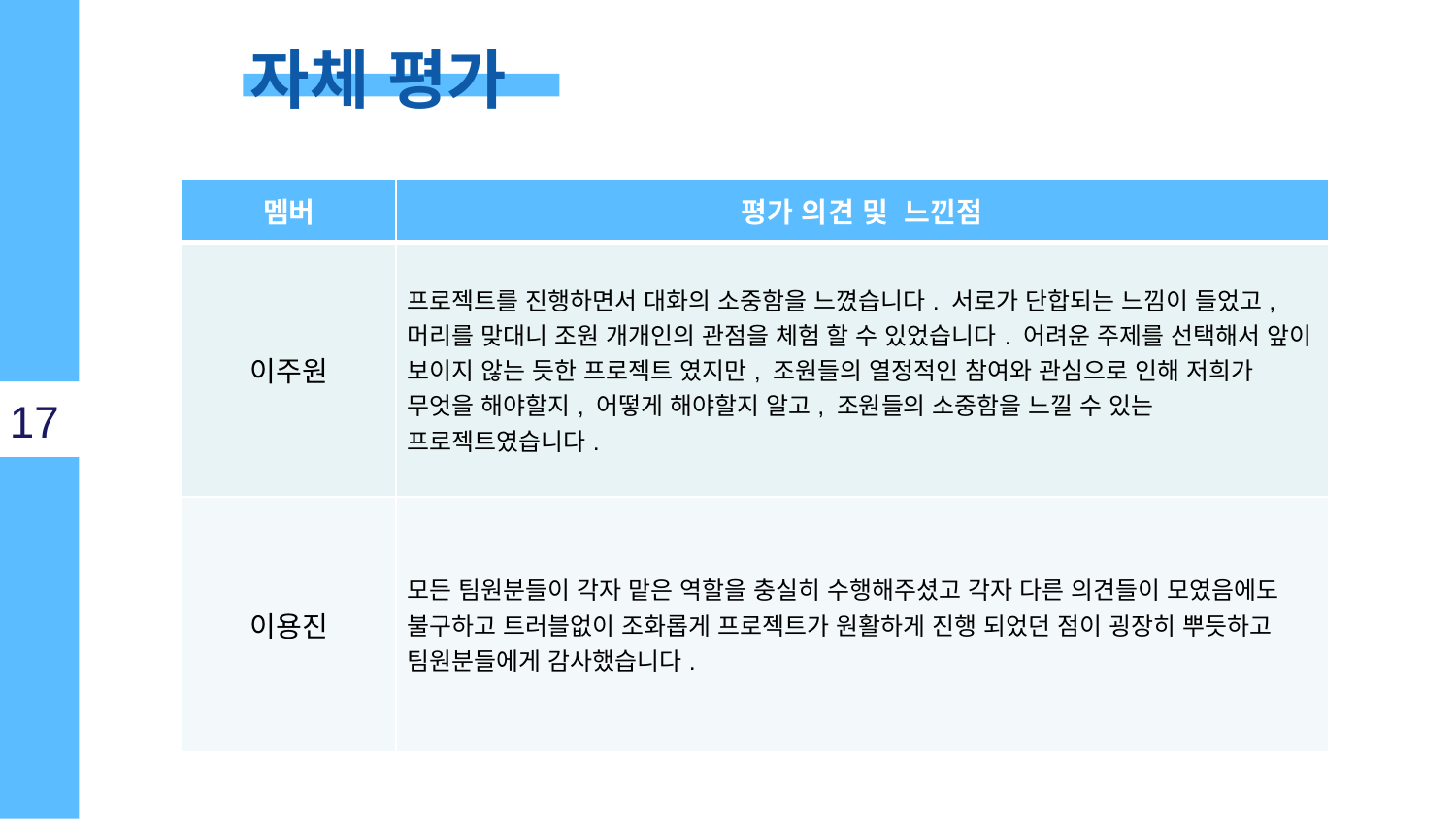

자체 평가

| 멤버 | 평가 의견 및 느낀점 |
| --- | --- |
| 이주원 | 프로젝트를 진행하면서 대화의 소중함을 느꼈습니다. 서로가 단합되는 느낌이 들었고, 머리를 맞대니 조원 개개인의 관점을 체험 할 수 있었습니다. 어려운 주제를 선택해서 앞이 보이지 않는 듯한 프로젝트 였지만, 조원들의 열정적인 참여와 관심으로 인해 저희가 무엇을 해야할지, 어떻게 해야할지 알고, 조원들의 소중함을 느낄 수 있는 프로젝트였습니다. |
| 이용진 | 모든 팀원분들이 각자 맡은 역할을 충실히 수행해주셨고 각자 다른 의견들이 모였음에도 불구하고 트러블없이 조화롭게 프로젝트가 원활하게 진행 되었던 점이 굉장히 뿌듯하고 팀원분들에게 감사했습니다. |
17